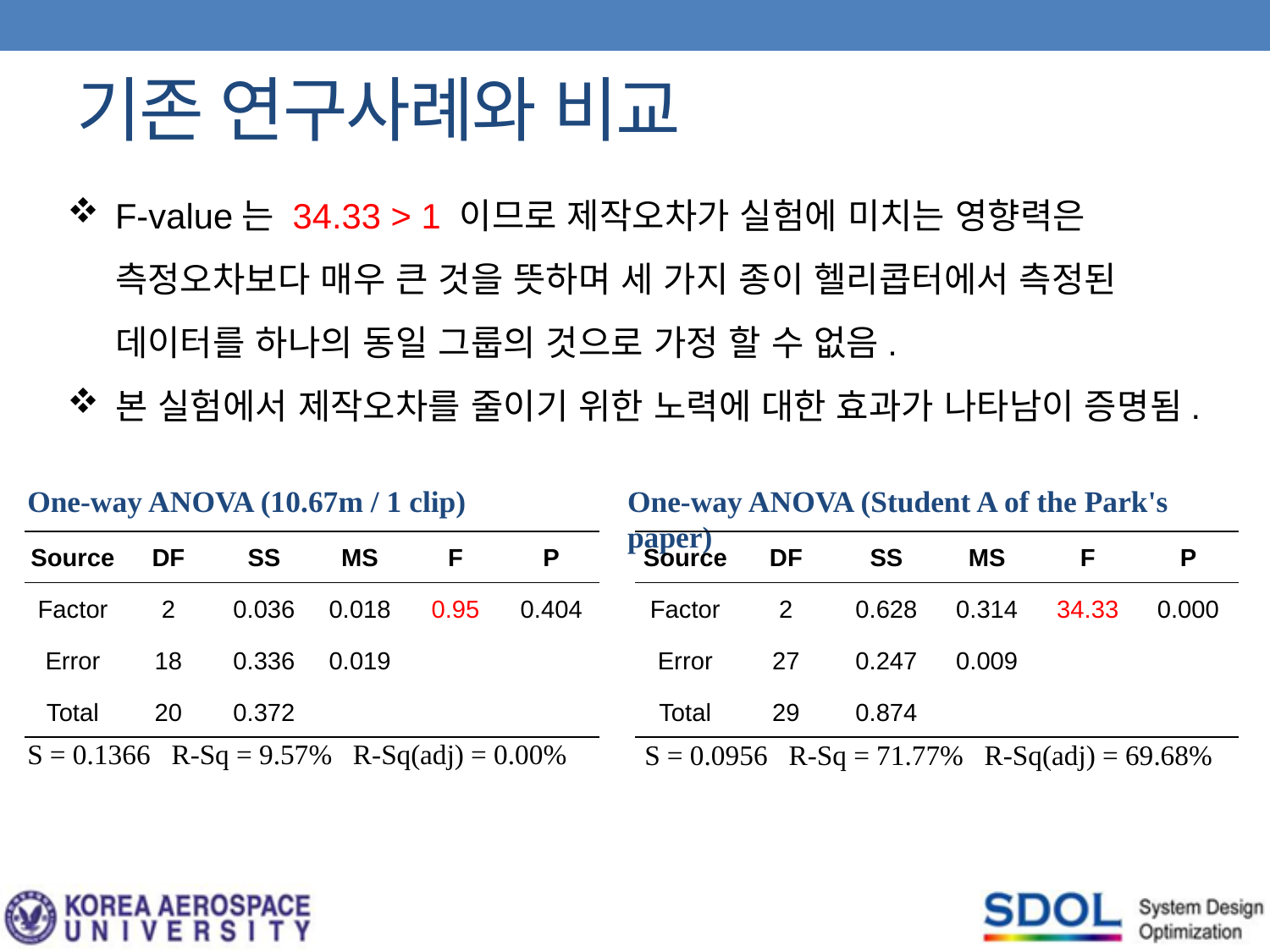

기존 연구사례와 비교
F-value는 34.33 > 1 이므로 제작오차가 실험에 미치는 영향력은 측정오차보다 매우 큰 것을 뜻하며 세 가지 종이 헬리콥터에서 측정된 데이터를 하나의 동일 그룹의 것으로 가정 할 수 없음.
본 실험에서 제작오차를 줄이기 위한 노력에 대한 효과가 나타남이 증명됨.
One-way ANOVA (Student A of the Park's paper)
One-way ANOVA (10.67m / 1 clip)
| Source | DF | SS | MS | F | P |
| --- | --- | --- | --- | --- | --- |
| Factor | 2 | 0.036 | 0.018 | 0.95 | 0.404 |
| Error | 18 | 0.336 | 0.019 |  |  |
| Total | 20 | 0.372 |  |  |  |
| Source | DF | SS | MS | F | P |
| --- | --- | --- | --- | --- | --- |
| Factor | 2 | 0.628 | 0.314 | 34.33 | 0.000 |
| Error | 27 | 0.247 | 0.009 |  |  |
| Total | 29 | 0.874 |  |  |  |
S = 0.1366   R-Sq = 9.57%   R-Sq(adj) = 0.00%
S = 0.0956   R-Sq = 71.77%   R-Sq(adj) = 69.68%